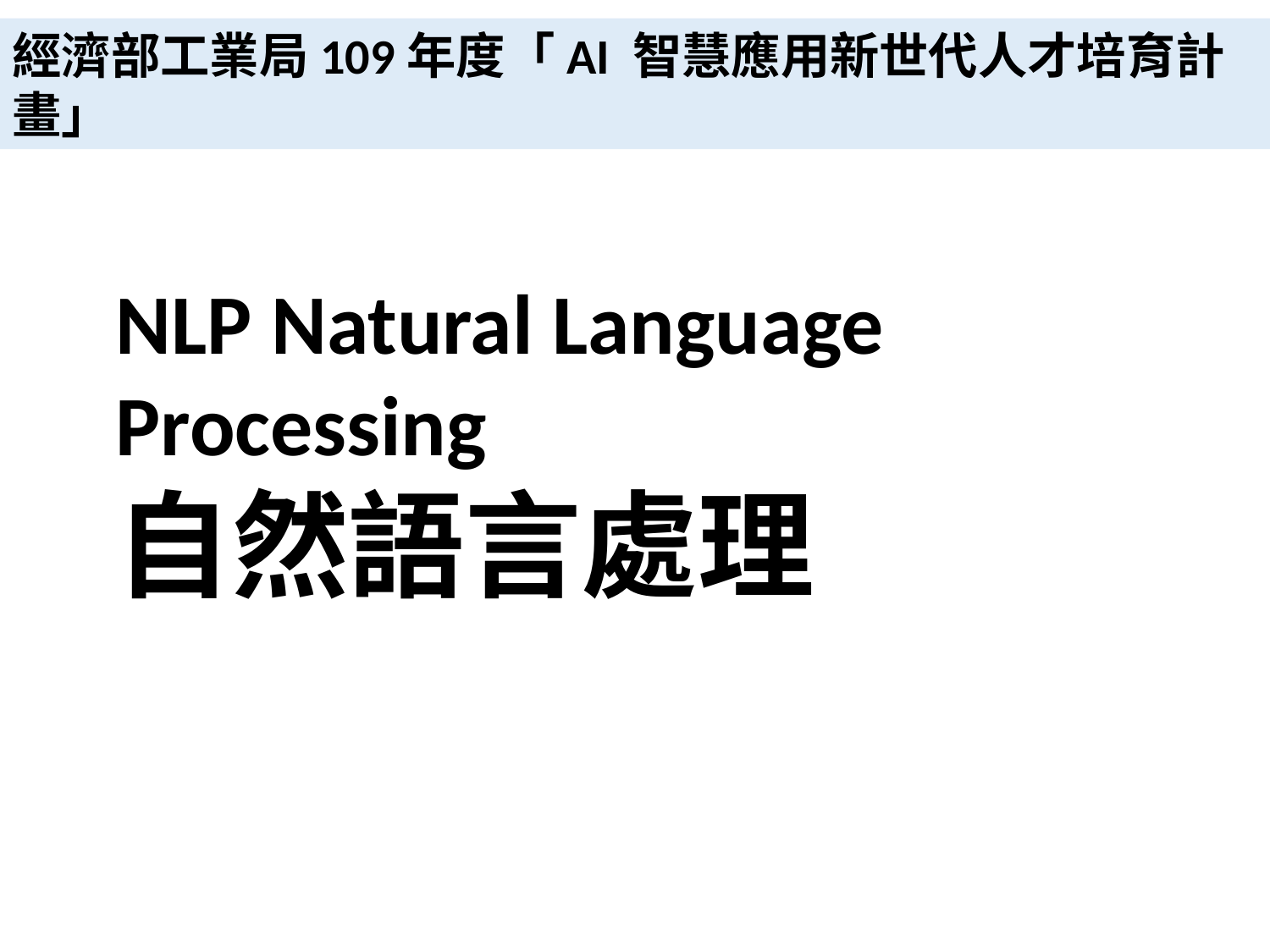

經濟部工業局109年度「AI 智慧應用新世代人才培育計畫」
NLP Natural Language Processing
自然語言處理